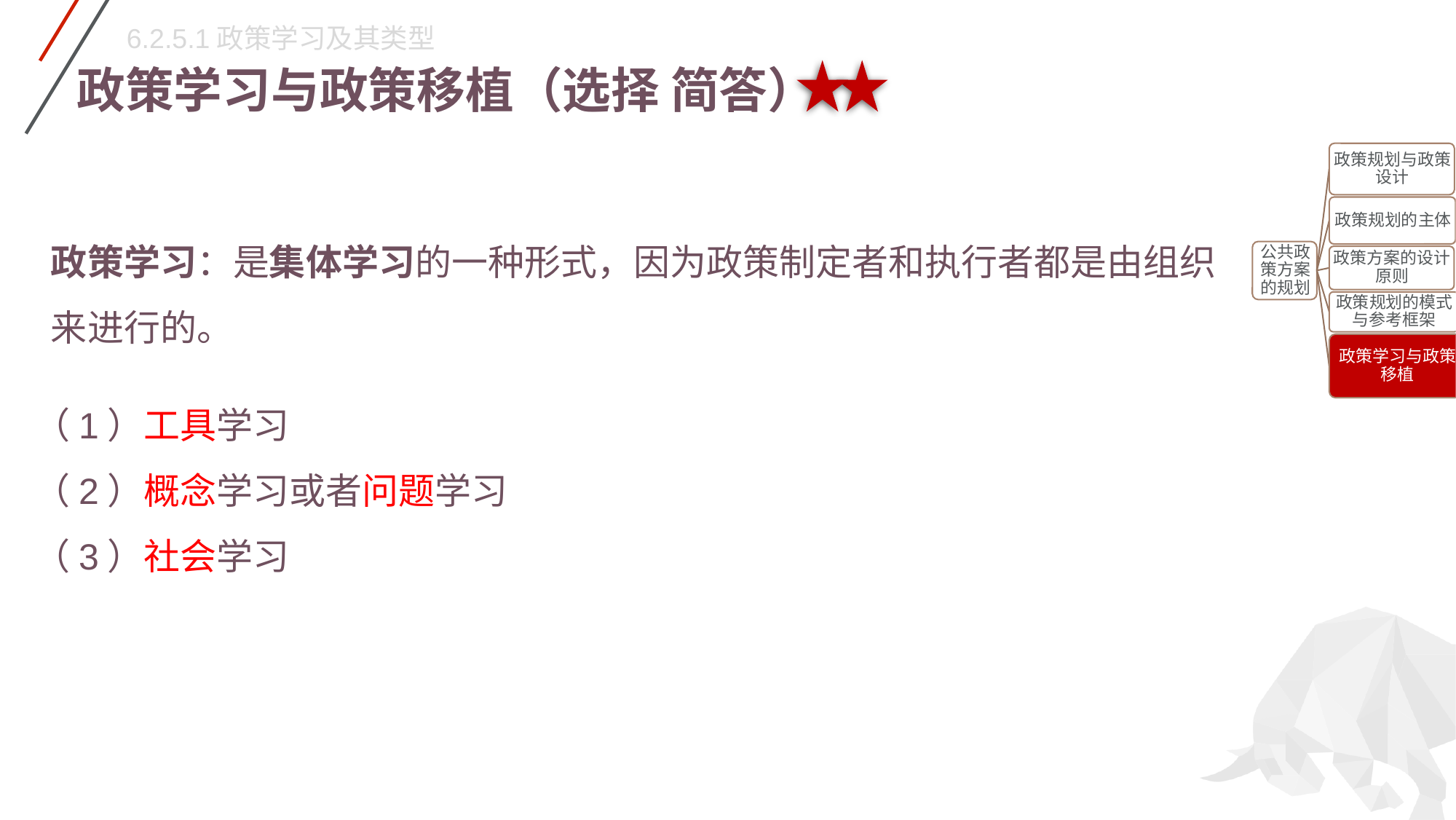

6.2.5.1政策学习及其类型
# 政策学习与政策移植（选择 简答）

公共政策方案的规划

政策规划与政策设计

政策规划的主体

政策方案的设计原则

政策规划的模式与参考框架

政策学习与政策移植
政策学习：是集体学习的一种形式，因为政策制定者和执行者都是由组织来进行的。
（1）工具学习
（2）概念学习或者问题学习
（3）社会学习